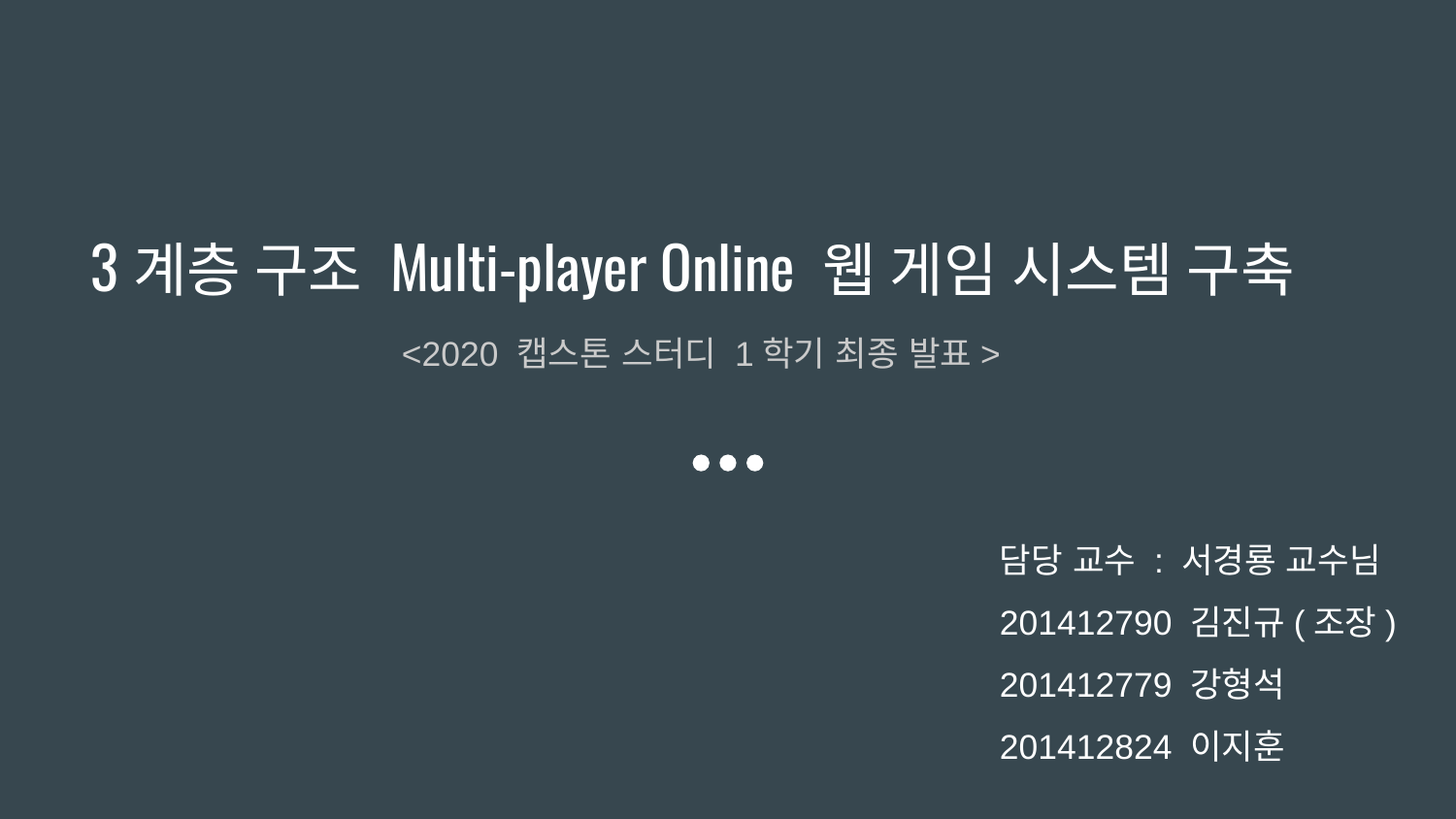

# 3계층 구조 Multi-player Online 웹 게임 시스템 구축
<2020 캡스톤 스터디 1학기 최종 발표>
담당 교수 : 서경룡 교수님
201412790 김진규(조장)
201412779 강형석
201412824 이지훈